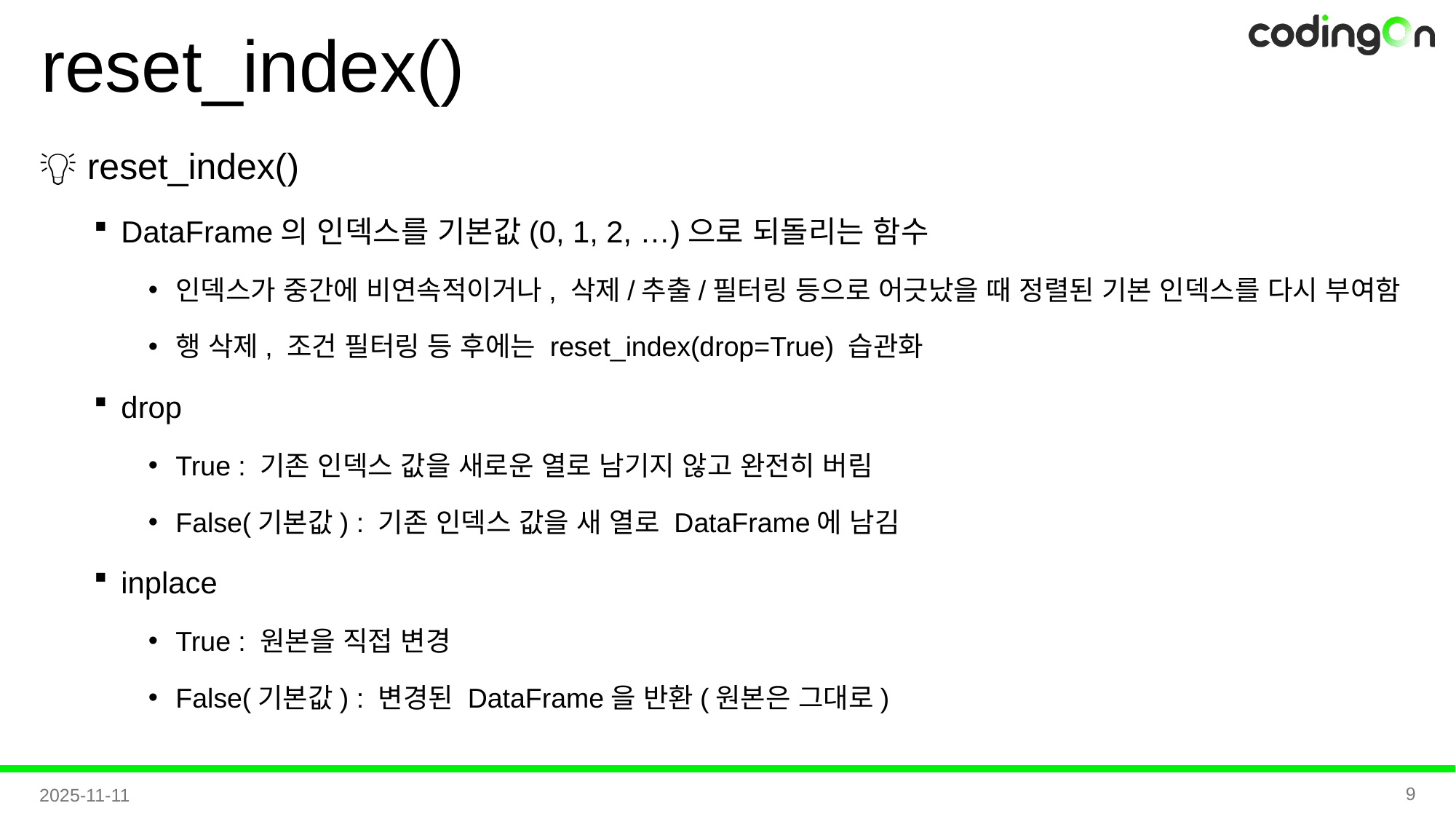

# reset_index()
💡 reset_index()
DataFrame의 인덱스를 기본값(0, 1, 2, …)으로 되돌리는 함수
인덱스가 중간에 비연속적이거나, 삭제/추출/필터링 등으로 어긋났을 때 정렬된 기본 인덱스를 다시 부여함
행 삭제, 조건 필터링 등 후에는 reset_index(drop=True) 습관화
drop
True : 기존 인덱스 값을 새로운 열로 남기지 않고 완전히 버림
False(기본값) : 기존 인덱스 값을 새 열로 DataFrame에 남김
inplace
True : 원본을 직접 변경
False(기본값) : 변경된 DataFrame을 반환(원본은 그대로)
9
2025-11-11